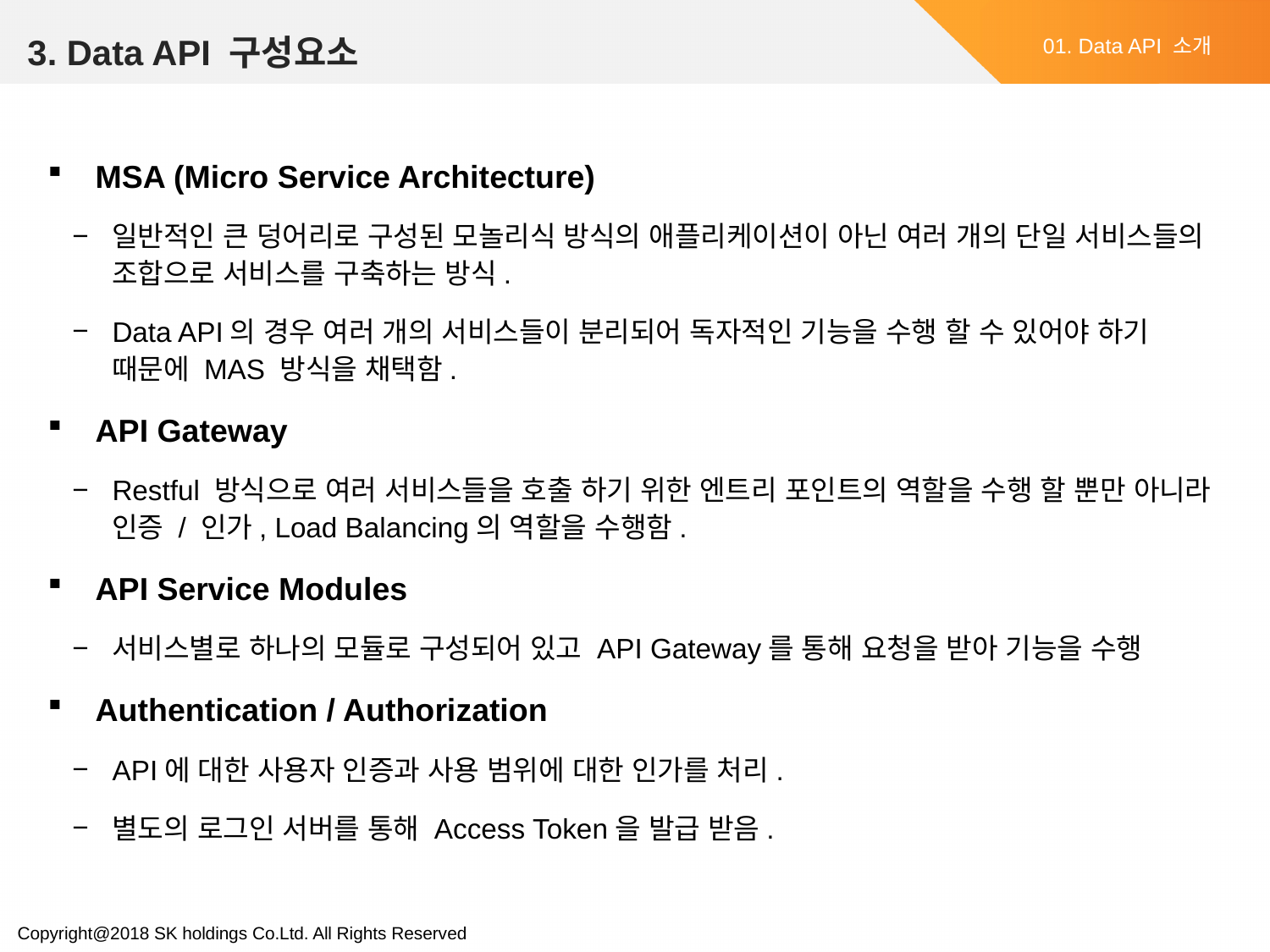

3. Data API 구성요소
01. Data API 소개
MSA (Micro Service Architecture)
일반적인 큰 덩어리로 구성된 모놀리식 방식의 애플리케이션이 아닌 여러 개의 단일 서비스들의 조합으로 서비스를 구축하는 방식.
Data API의 경우 여러 개의 서비스들이 분리되어 독자적인 기능을 수행 할 수 있어야 하기 때문에 MAS 방식을 채택함.
API Gateway
Restful 방식으로 여러 서비스들을 호출 하기 위한 엔트리 포인트의 역할을 수행 할 뿐만 아니라 인증 / 인가, Load Balancing의 역할을 수행함.
API Service Modules
서비스별로 하나의 모듈로 구성되어 있고 API Gateway를 통해 요청을 받아 기능을 수행
Authentication / Authorization
API에 대한 사용자 인증과 사용 범위에 대한 인가를 처리.
별도의 로그인 서버를 통해 Access Token을 발급 받음.